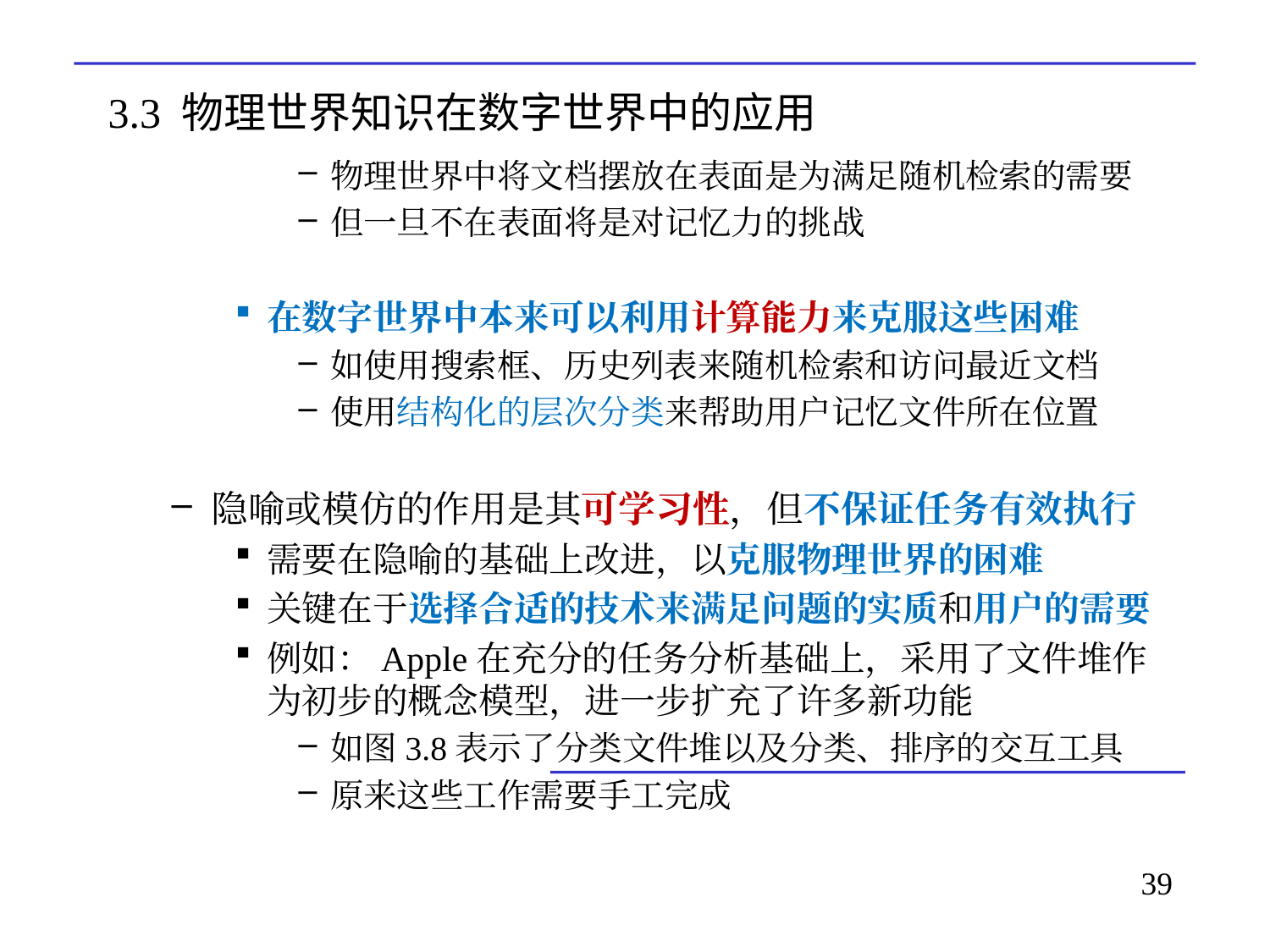

# 3.3 物理世界知识在数字世界中的应用
物理世界中将文档摆放在表面是为满足随机检索的需要
但一旦不在表面将是对记忆力的挑战

在数字世界中本来可以利用计算能力来克服这些困难
如使用搜索框、历史列表来随机检索和访问最近文档
使用结构化的层次分类来帮助用户记忆文件所在位置

隐喻或模仿的作用是其可学习性，但不保证任务有效执行
需要在隐喻的基础上改进，以克服物理世界的困难
关键在于选择合适的技术来满足问题的实质和用户的需要
例如：Apple在充分的任务分析基础上，采用了文件堆作为初步的概念模型，进一步扩充了许多新功能
如图3.8表示了分类文件堆以及分类、排序的交互工具
原来这些工作需要手工完成
39